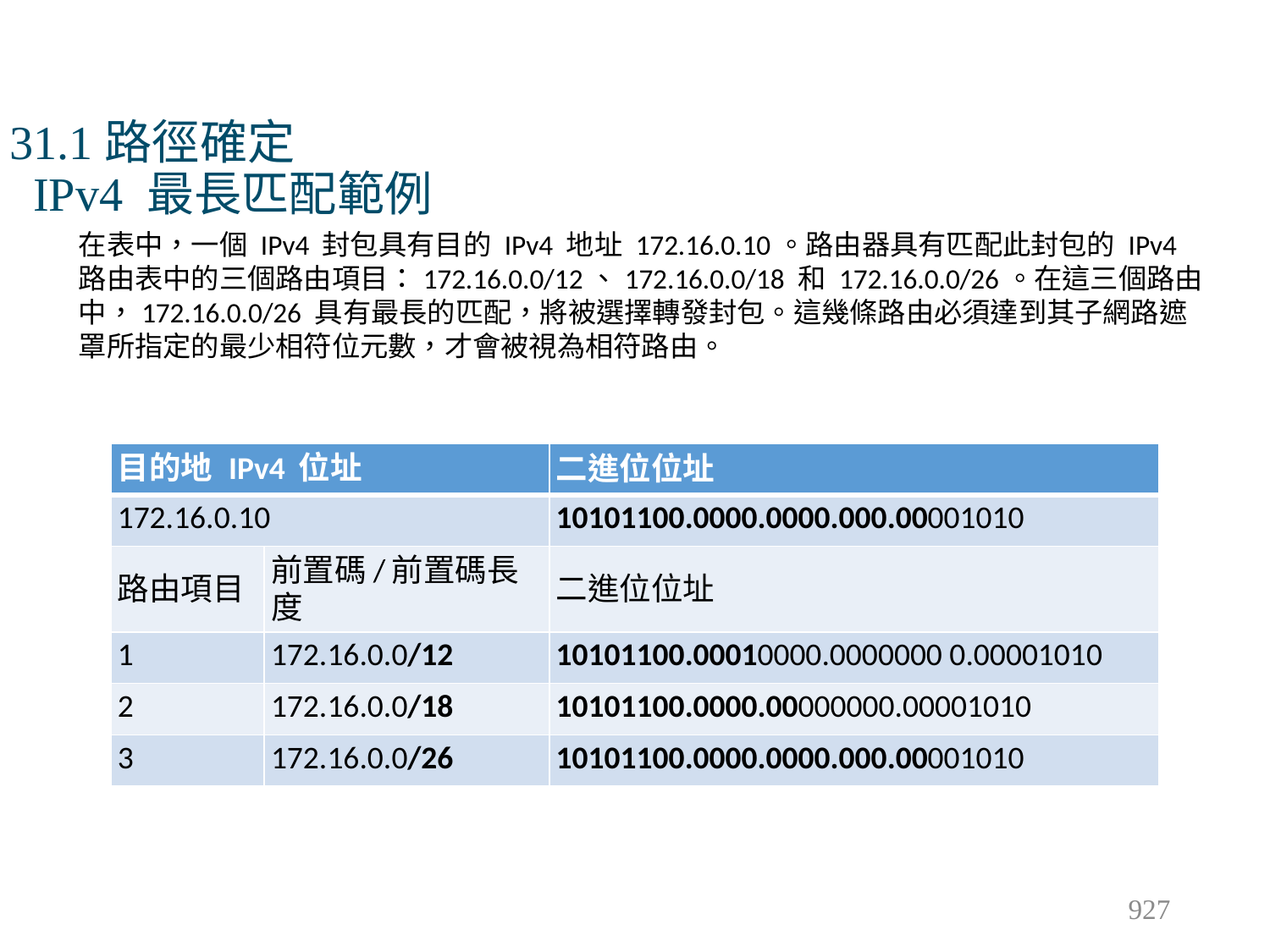

# 31.1路徑確定 IPv4 最長匹配範例
在表中，一個 IPv4 封包具有目的 IPv4 地址 172.16.0.10。路由器具有匹配此封包的 IPv4 路由表中的三個路由項目：172.16.0.0/12、172.16.0.0/18 和 172.16.0.0/26。在這三個路由中，172.16.0.0/26 具有最長的匹配，將被選擇轉發封包。這幾條路由必須達到其子網路遮罩所指定的最少相符位元數，才會被視為相符路由。
| 目的地 IPv4 位址 |  | 二進位位址 |
| --- | --- | --- |
| 172.16.0.10 |  | 10101100.0000.0000.000.00001010 |
| 路由項目 | 前置碼/前置碼長度 | 二進位位址 |
| 1 | 172.16.0.0/12 | 10101100.00010000.0000000 0.00001010 |
| 2 | 172.16.0.0/18 | 10101100.0000.00000000.00001010 |
| 3 | 172.16.0.0/26 | 10101100.0000.0000.000.00001010 |
927